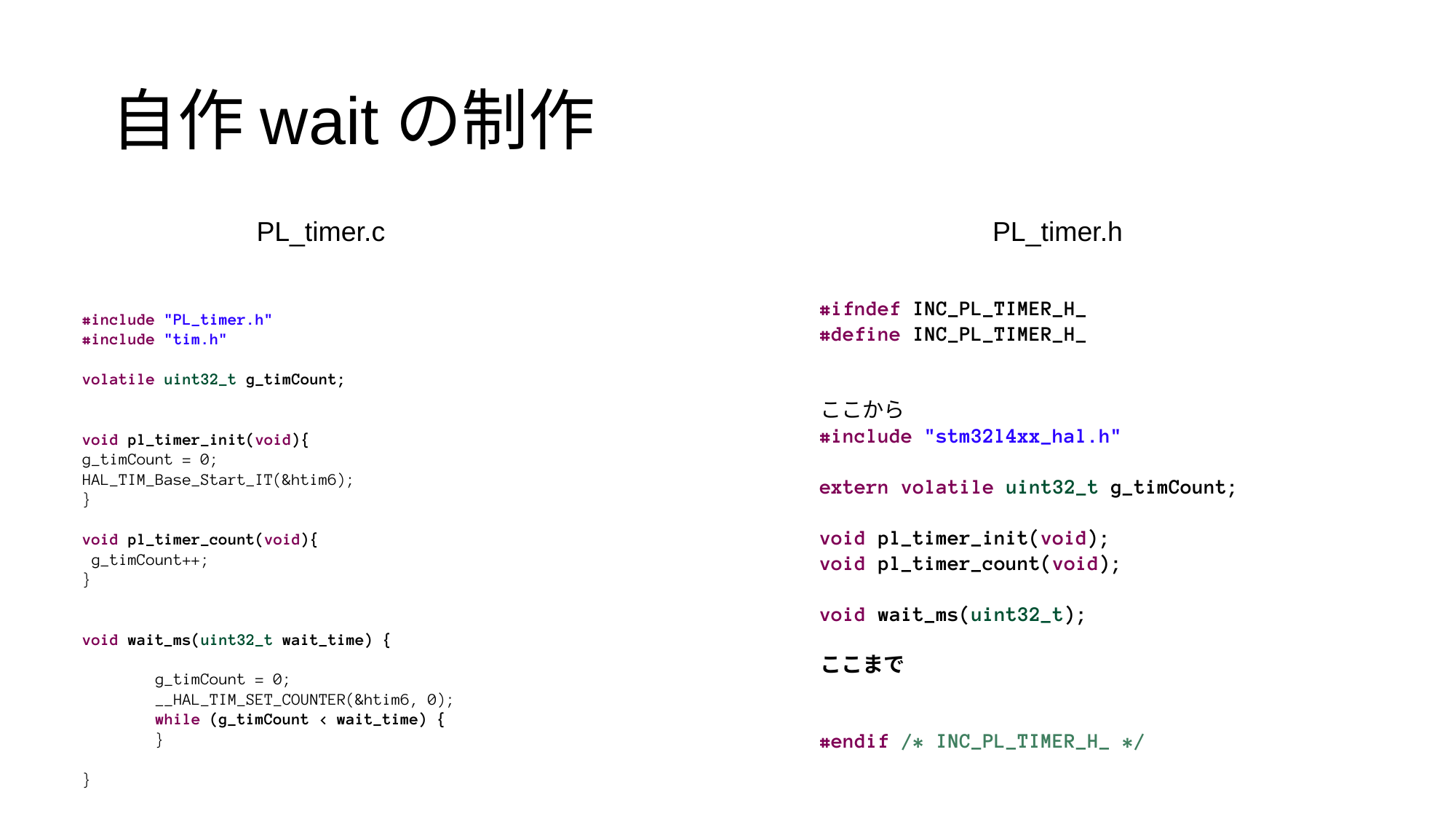

# 自作waitの制作
PL_timer.c
PL_timer.h
#ifndef INC_PL_TIMER_H_
#define INC_PL_TIMER_H_

ここから
#include "stm32l4xx_hal.h"

extern volatile uint32_t g_timCount;

void pl_timer_init(void);
void pl_timer_count(void);

void wait_ms(uint32_t);

ここまで

#endif /* INC_PL_TIMER_H_ */
#include "PL_timer.h"
#include "tim.h"

volatile uint32_t g_timCount;

void pl_timer_init(void){
g_timCount = 0;
HAL_TIM_Base_Start_IT(&htim6);
}

void pl_timer_count(void){
 g_timCount++;
}

void wait_ms(uint32_t wait_time) {

        g_timCount = 0;
        __HAL_TIM_SET_COUNTER(&htim6, 0);
        while (g_timCount < wait_time) {
        }

}